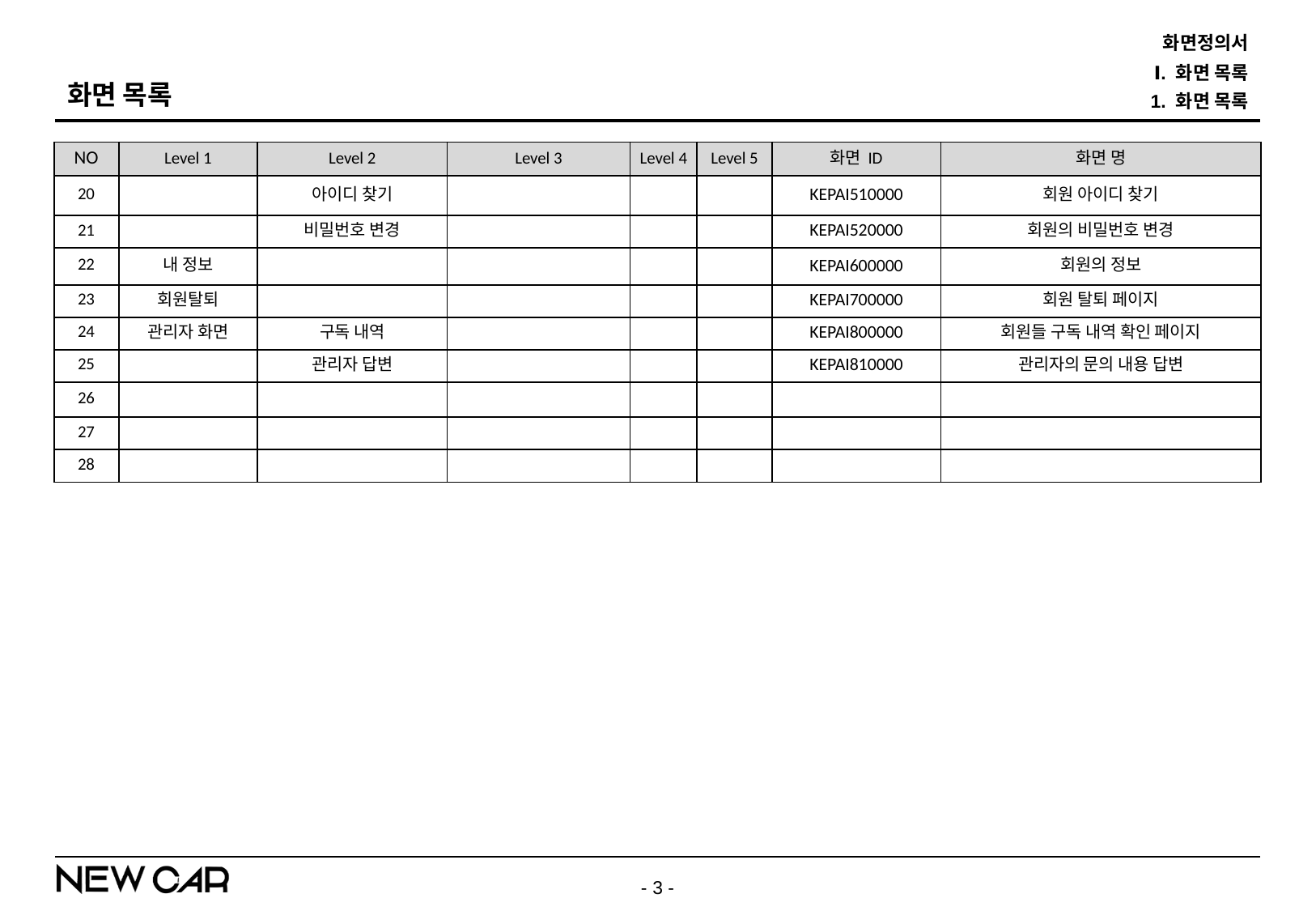

화면정의서
Ⅰ. 화면 목록
화면 목록
1. 화면 목록
| NO | Level 1 | Level 2 | Level 3 | Level 4 | Level 5 | 화면 ID | 화면 명 |
| --- | --- | --- | --- | --- | --- | --- | --- |
| 20 |  | 아이디 찾기 |  |  |  | KEPAI510000 | 회원 아이디 찾기 |
| 21 |  | 비밀번호 변경 |  |  |  | KEPAI520000 | 회원의 비밀번호 변경 |
| 22 | 내 정보 |  |  |  |  | KEPAI600000 | 회원의 정보 |
| 23 | 회원탈퇴 |  |  |  |  | KEPAI700000 | 회원 탈퇴 페이지 |
| 24 | 관리자 화면 | 구독 내역 |  |  |  | KEPAI800000 | 회원들 구독 내역 확인 페이지 |
| 25 |  | 관리자 답변 |  |  |  | KEPAI810000 | 관리자의 문의 내용 답변 |
| 26 |  |  |  |  |  |  |  |
| 27 |  |  |  |  |  |  |  |
| 28 |  |  |  |  |  |  |  |